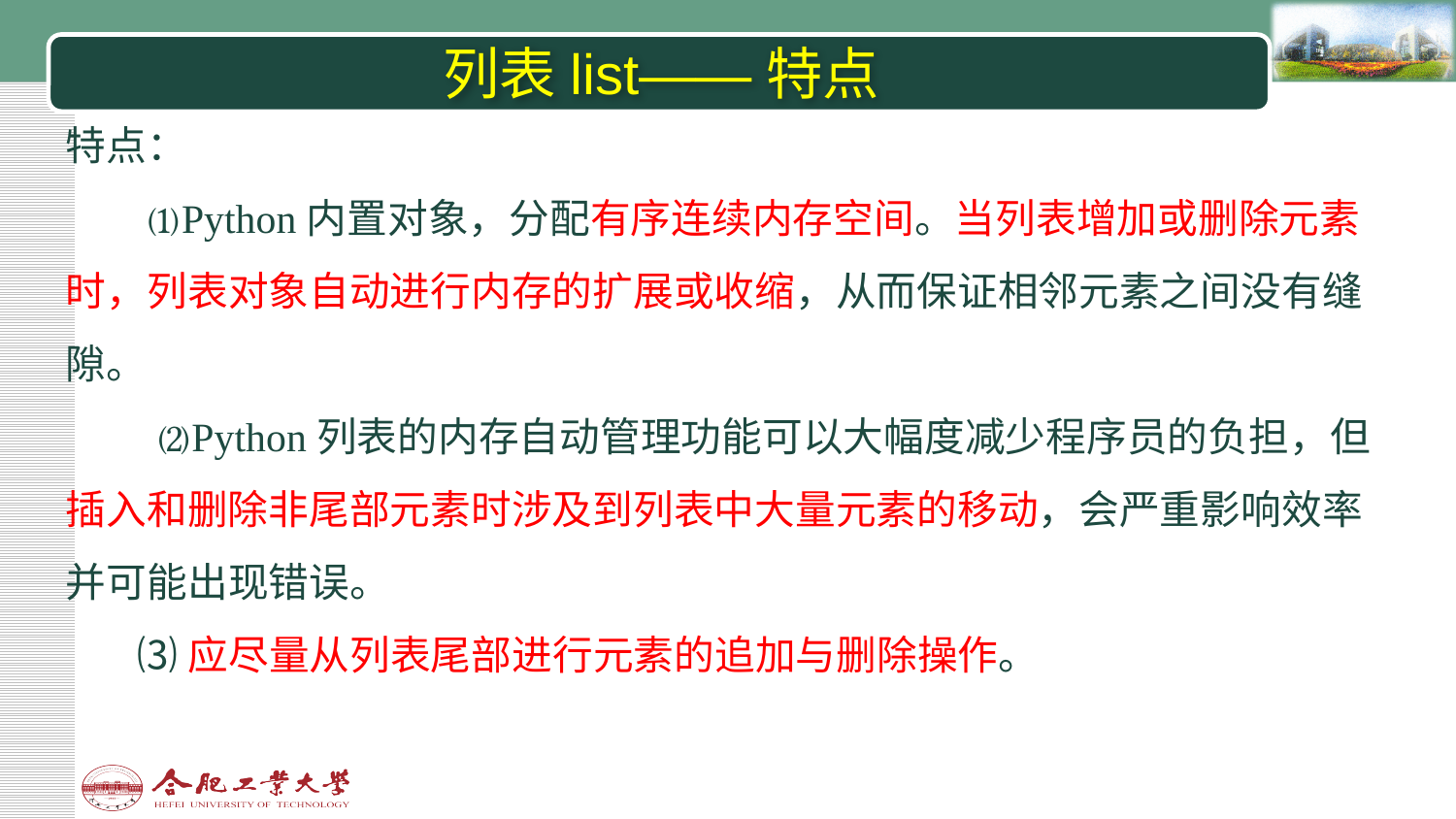

# 列表list——特点
特点：
        ⑴Python内置对象，分配有序连续内存空间。当列表增加或删除元素时，列表对象自动进行内存的扩展或收缩，从而保证相邻元素之间没有缝隙。
         ⑵Python列表的内存自动管理功能可以大幅度减少程序员的负担，但插入和删除非尾部元素时涉及到列表中大量元素的移动，会严重影响效率并可能出现错误。
        ⑶应尽量从列表尾部进行元素的追加与删除操作。